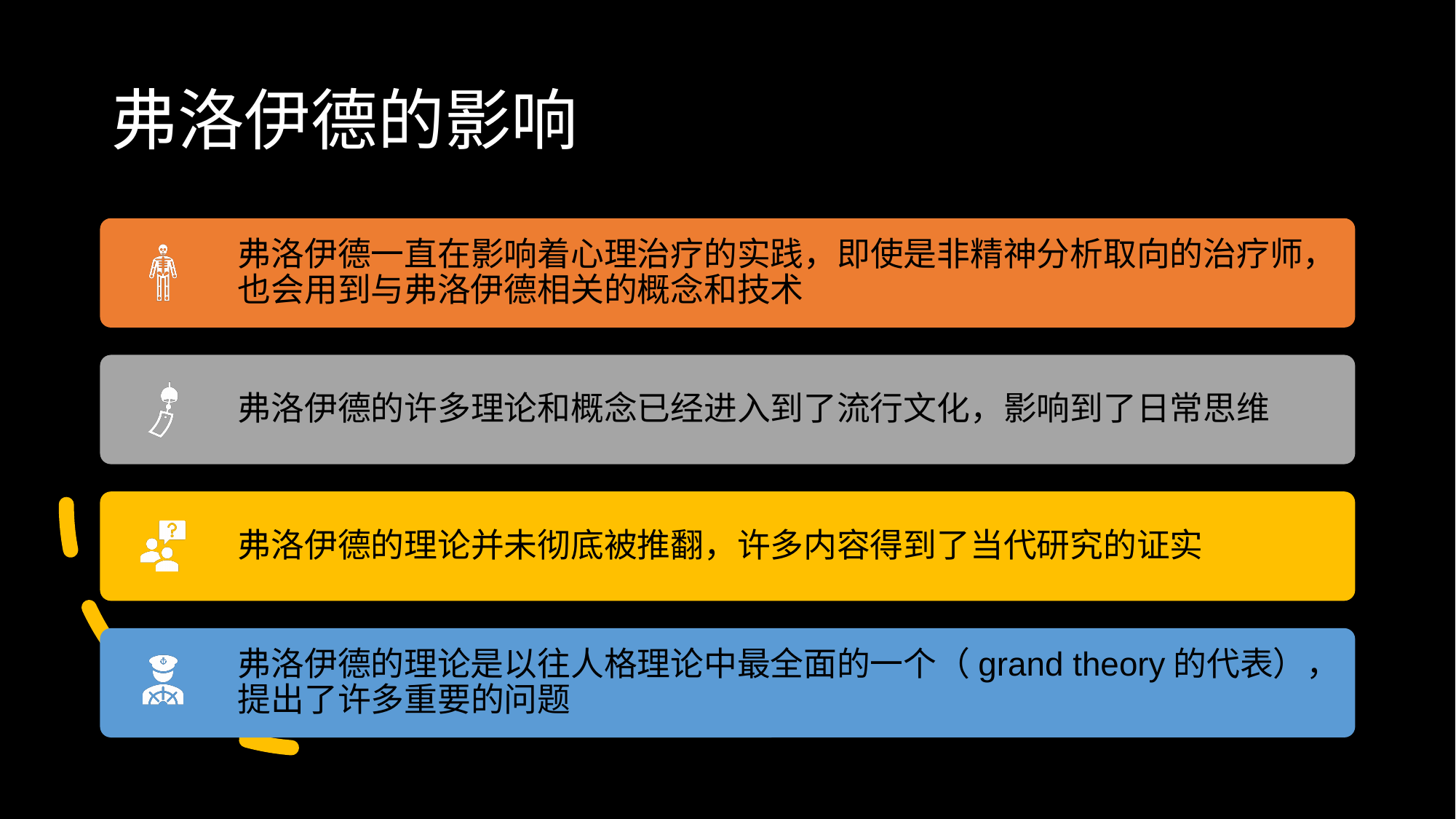

# 弗洛伊德的影响
弗洛伊德一直在影响着心理治疗的实践，即使是非精神分析取向的治疗师，也会用到与弗洛伊德相关的概念和技术
弗洛伊德的许多理论和概念已经进入到了流行文化，影响到了日常思维
弗洛伊德的理论并未彻底被推翻，许多内容得到了当代研究的证实
弗洛伊德的理论是以往人格理论中最全面的一个（grand theory的代表），提出了许多重要的问题